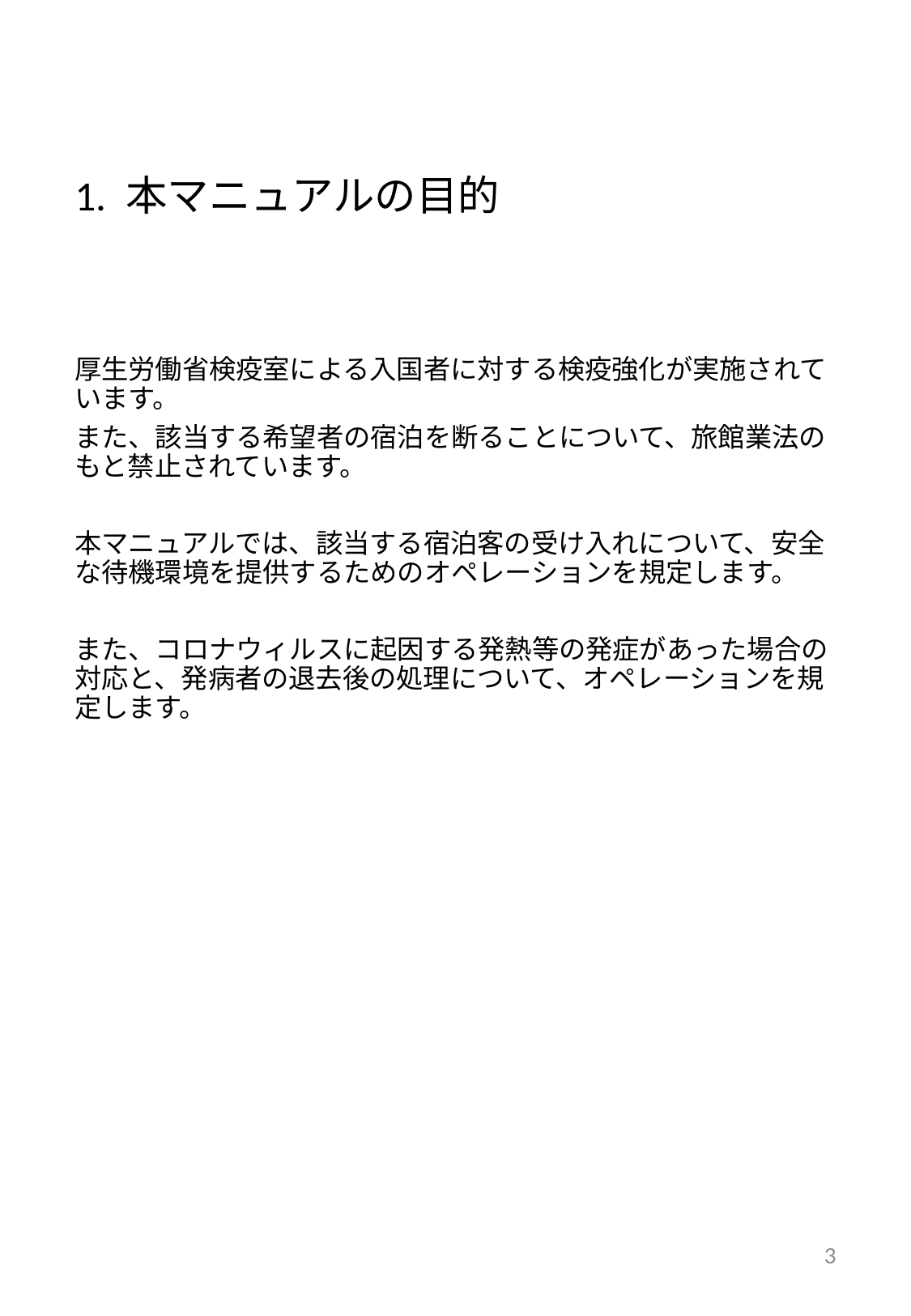

# 1. 本マニュアルの目的
厚生労働省検疫室による入国者に対する検疫強化が実施されています。
また、該当する希望者の宿泊を断ることについて、旅館業法のもと禁止されています。

本マニュアルでは、該当する宿泊客の受け入れについて、安全な待機環境を提供するためのオペレーションを規定します。

また、コロナウィルスに起因する発熱等の発症があった場合の対応と、発病者の退去後の処理について、オペレーションを規定します。
3